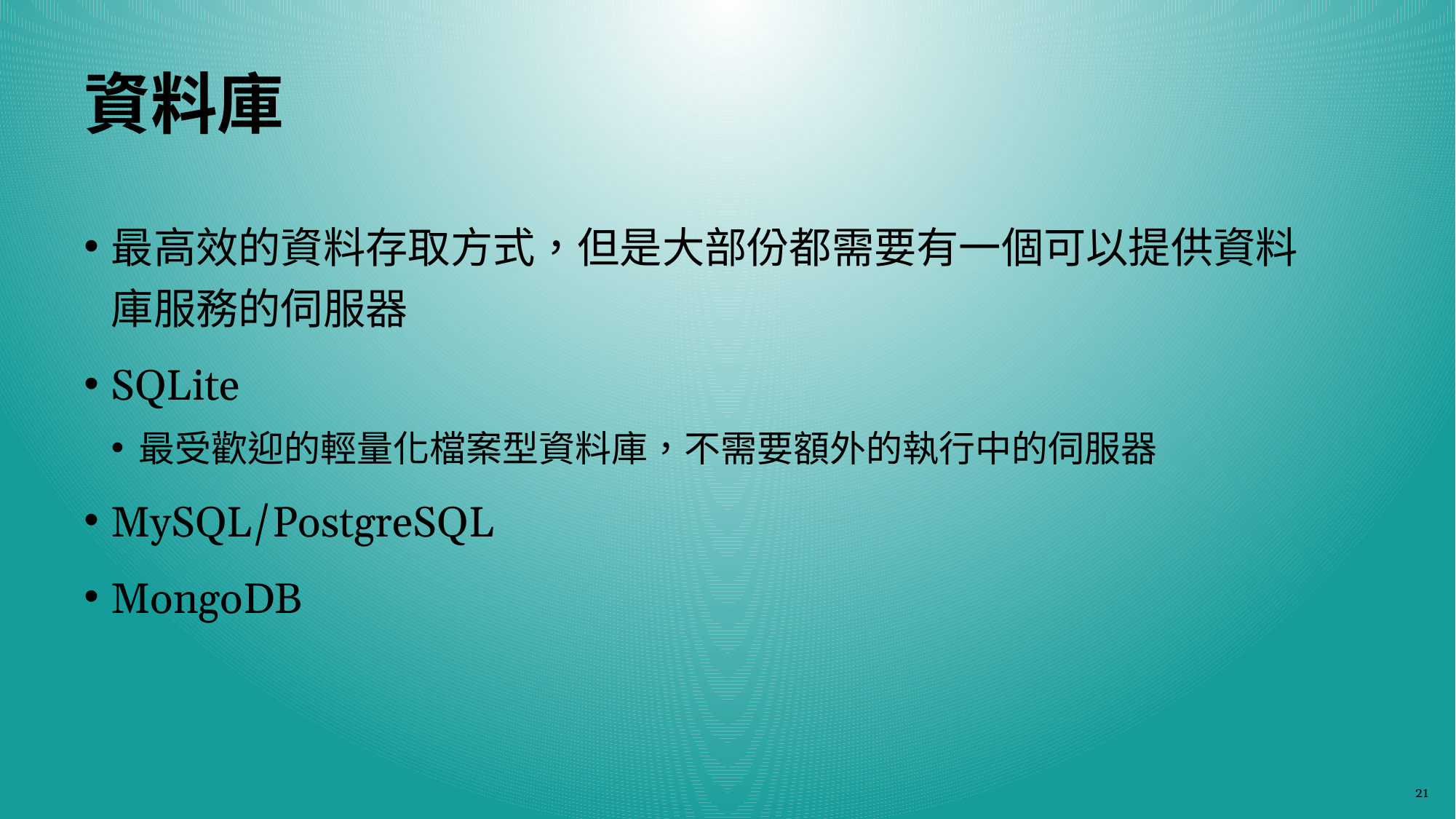

# 資料庫
最高效的資料存取方式，但是大部份都需要有一個可以提供資料庫服務的伺服器
SQLite
最受歡迎的輕量化檔案型資料庫，不需要額外的執行中的伺服器
MySQL/PostgreSQL
MongoDB

21